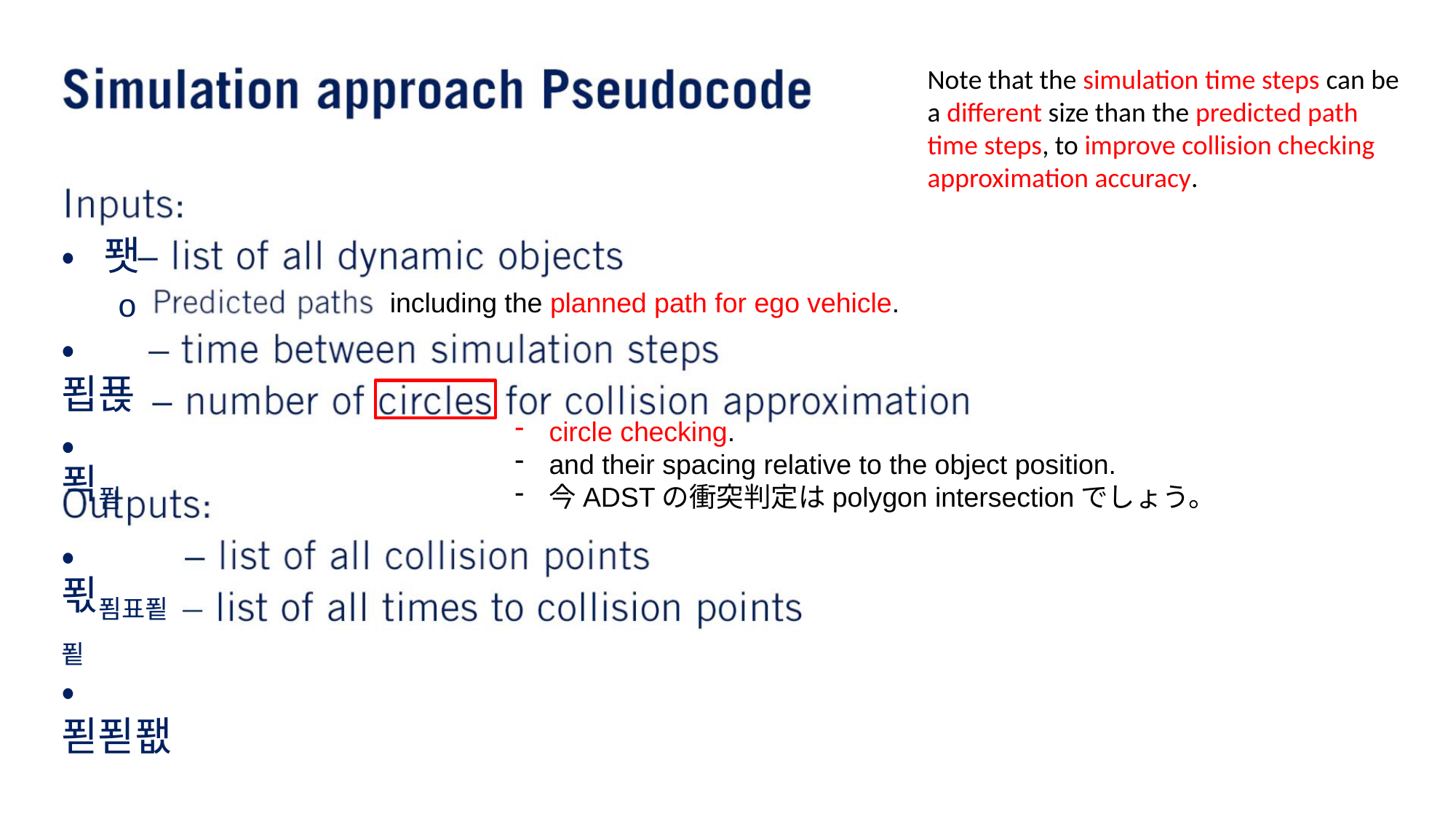

Note that the simulation time steps can be a different size than the predicted path time steps, to improve collision checking approximation accuracy.
• 퐷
including the planned path for ego vehicle.
o
• 푑푡
• 푁푐

circle checking.
and their spacing relative to the object position.
今ADSTの衝突判定はpolygon intersectionでしょう。
• 푃푐표푙푙
• 푇푇퐶